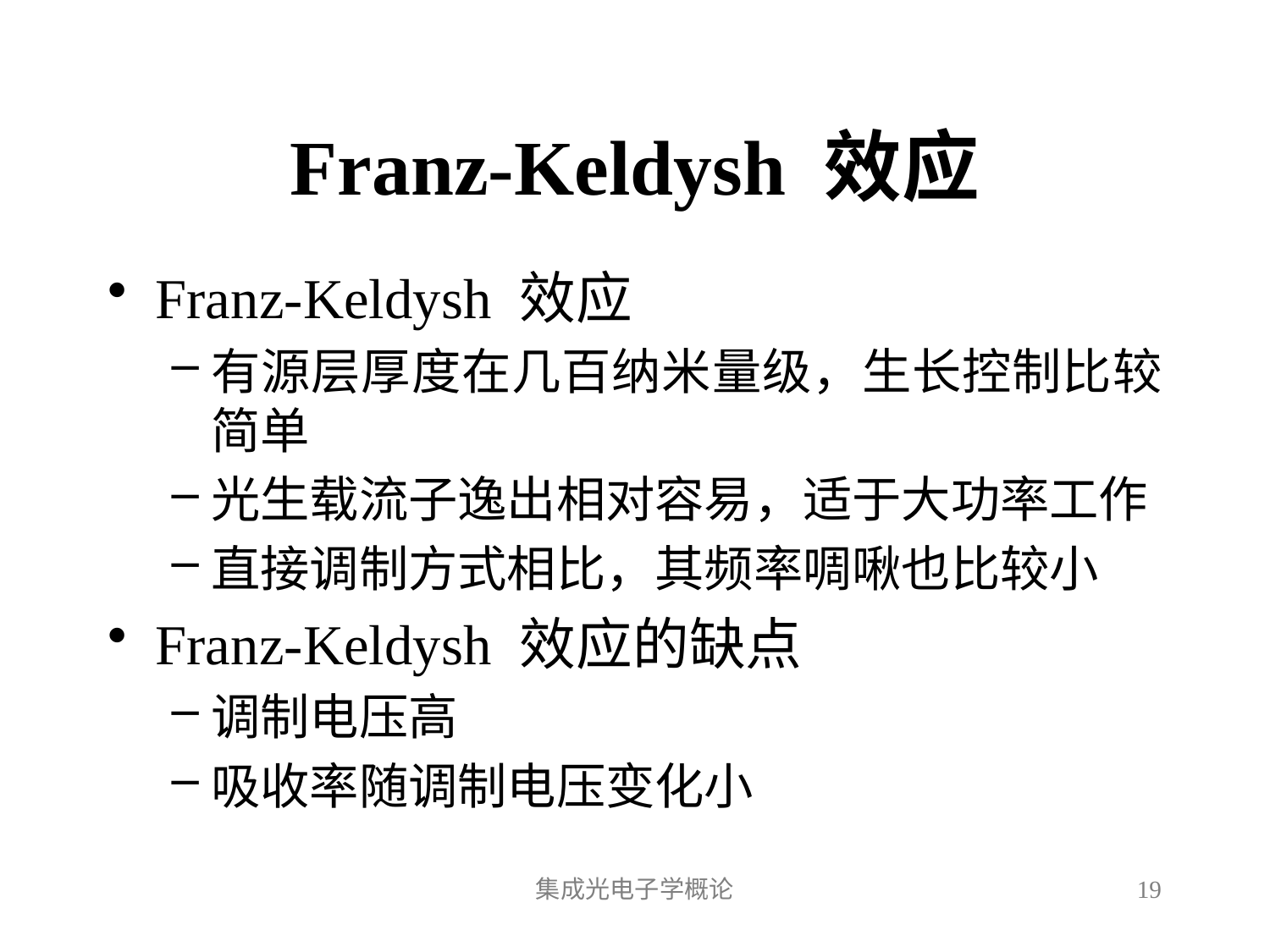

# Franz-Keldysh 效应
Franz-Keldysh 效应
有源层厚度在几百纳米量级，生长控制比较简单
光生载流子逸出相对容易，适于大功率工作
直接调制方式相比，其频率啁啾也比较小
Franz-Keldysh 效应的缺点
调制电压高
吸收率随调制电压变化小
集成光电子学概论
19